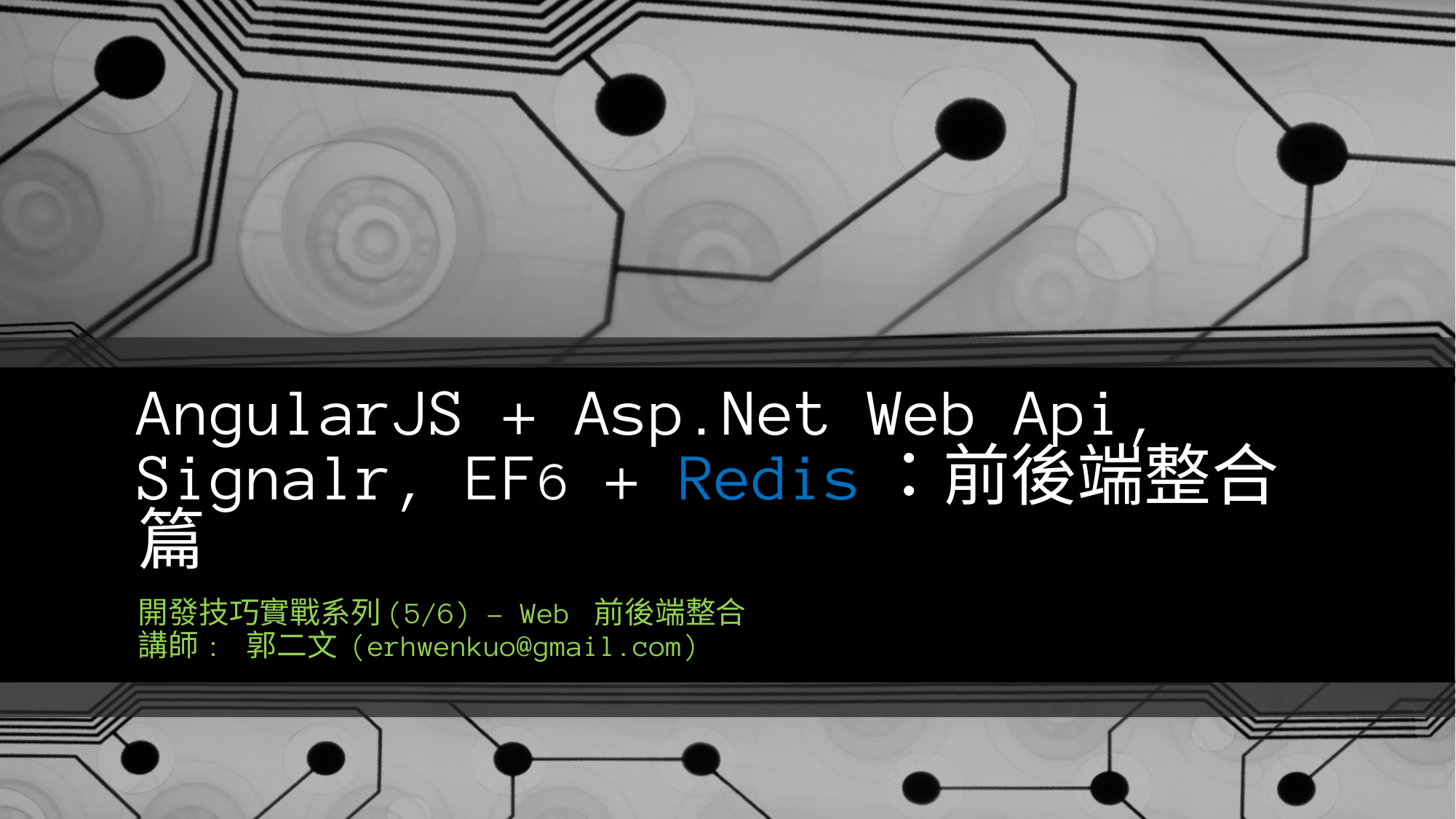

# AngularJS + Asp.Net Web Api,  Signalr, EF6 + Redis：前後端整合篇
開發技巧實戰系列(5/6) - Web 前後端整合
講師: 郭二文 (erhwenkuo@gmail.com)